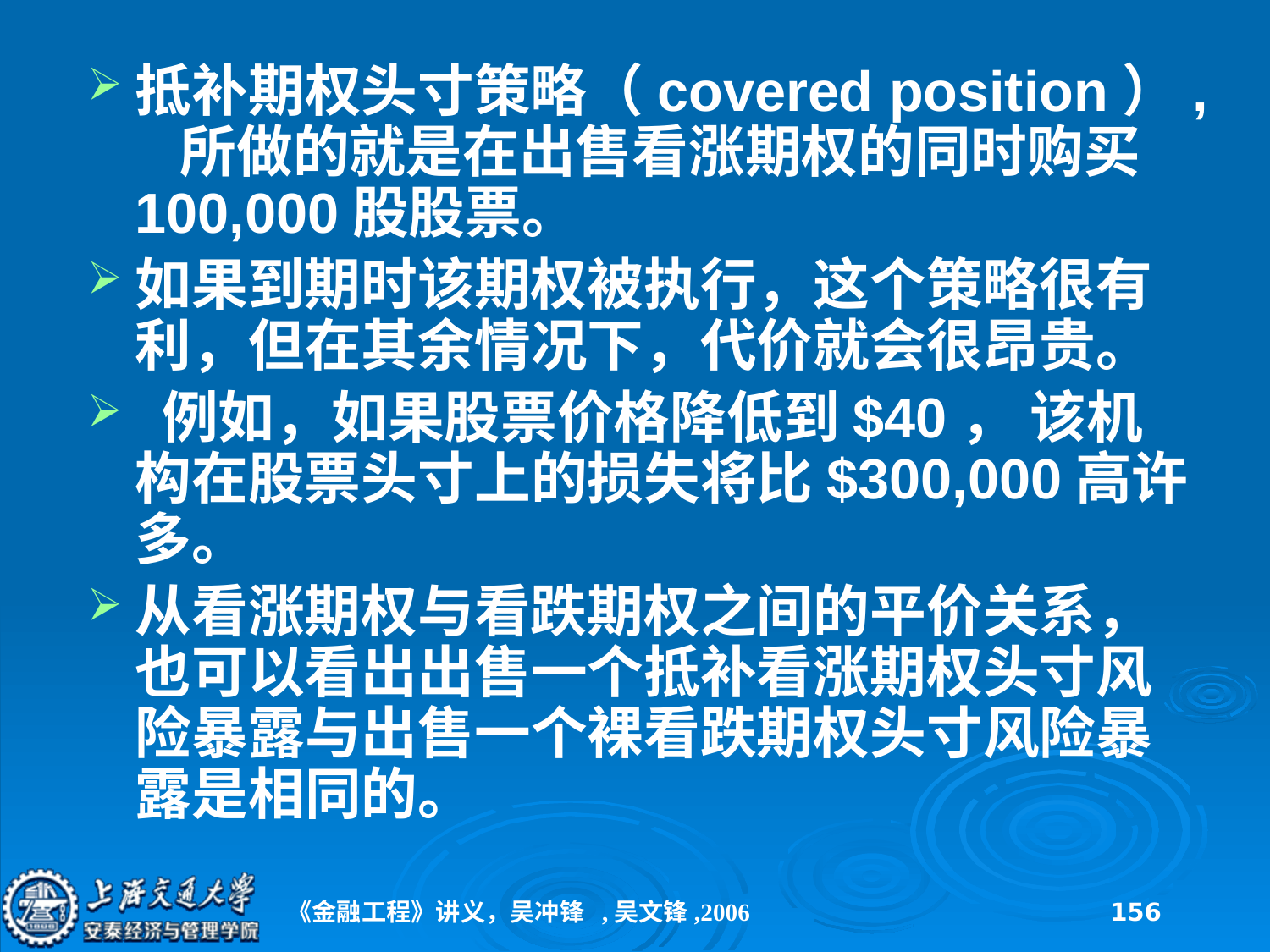

抵补期权头寸策略（covered position）,  所做的就是在出售看涨期权的同时购买100,000股股票。
如果到期时该期权被执行，这个策略很有利，但在其余情况下，代价就会很昂贵。
 例如，如果股票价格降低到$40， 该机构在股票头寸上的损失将比$300,000高许多。
从看涨期权与看跌期权之间的平价关系，也可以看出出售一个抵补看涨期权头寸风险暴露与出售一个裸看跌期权头寸风险暴露是相同的。